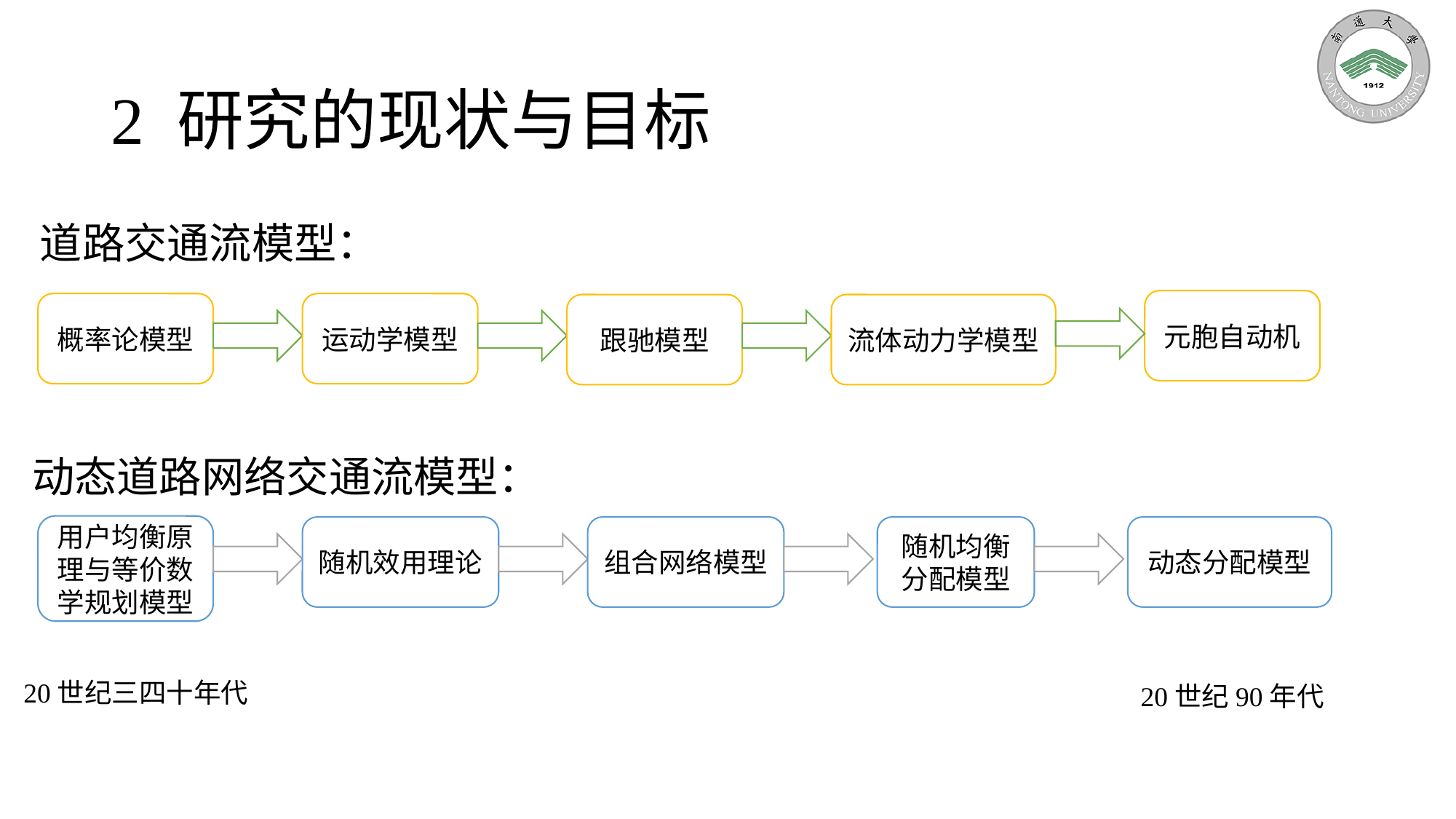

# 2 研究的现状与目标
道路交通流模型：
元胞自动机
概率论模型
运动学模型
跟驰模型
流体动力学模型

动态道路网络交通流模型：
用户均衡原理与等价数学规划模型
随机效用理论
组合网络模型
随机均衡分配模型
动态分配模型

20世纪三四十年代
20世纪90年代